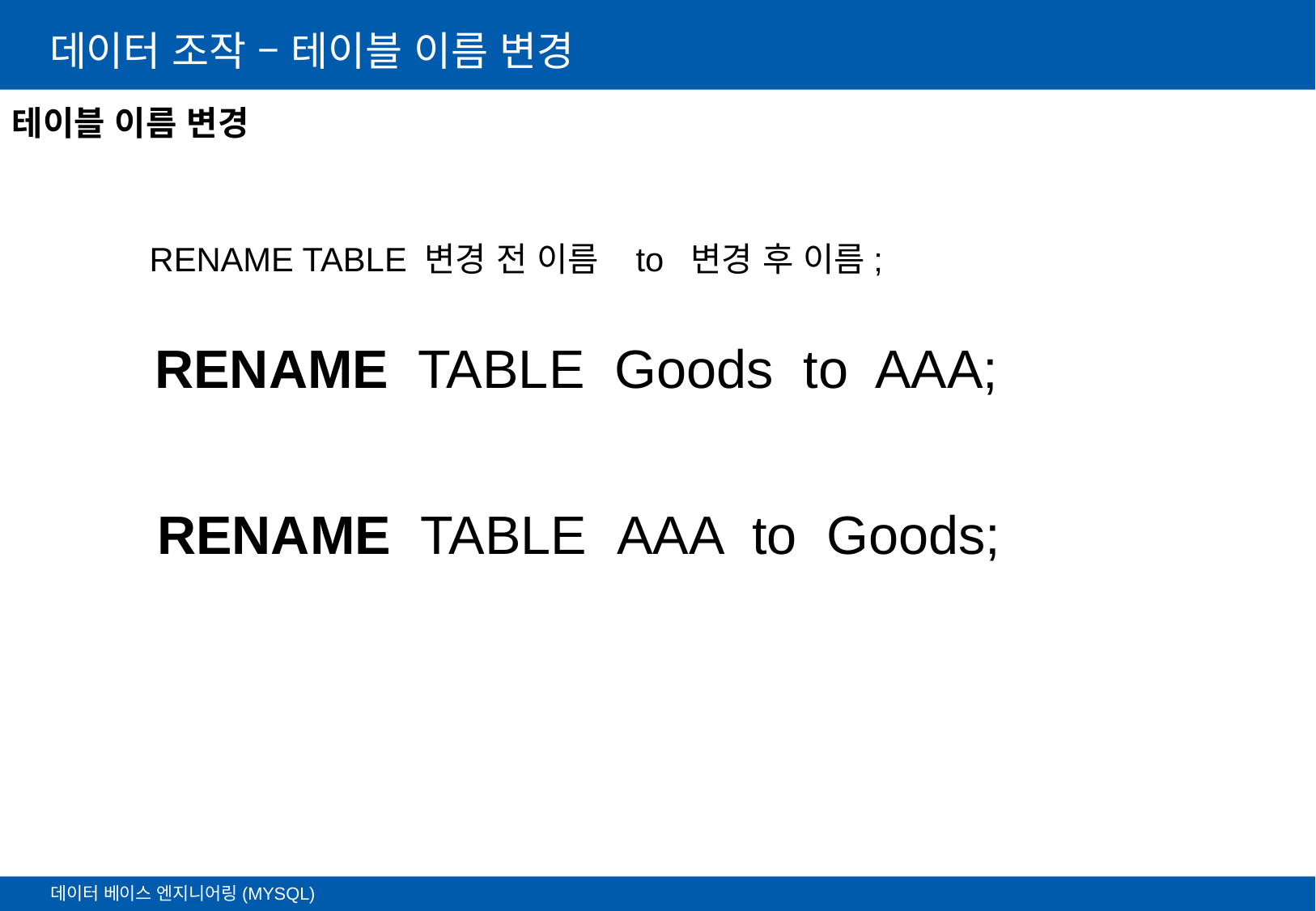

# 데이터 조작 – 테이블 이름 변경
테이블 이름 변경

RENAME TABLE 변경 전 이름   to  변경 후 이름;
RENAME  TABLE  Goods  to  AAA;
RENAME  TABLE  AAA  to  Goods;